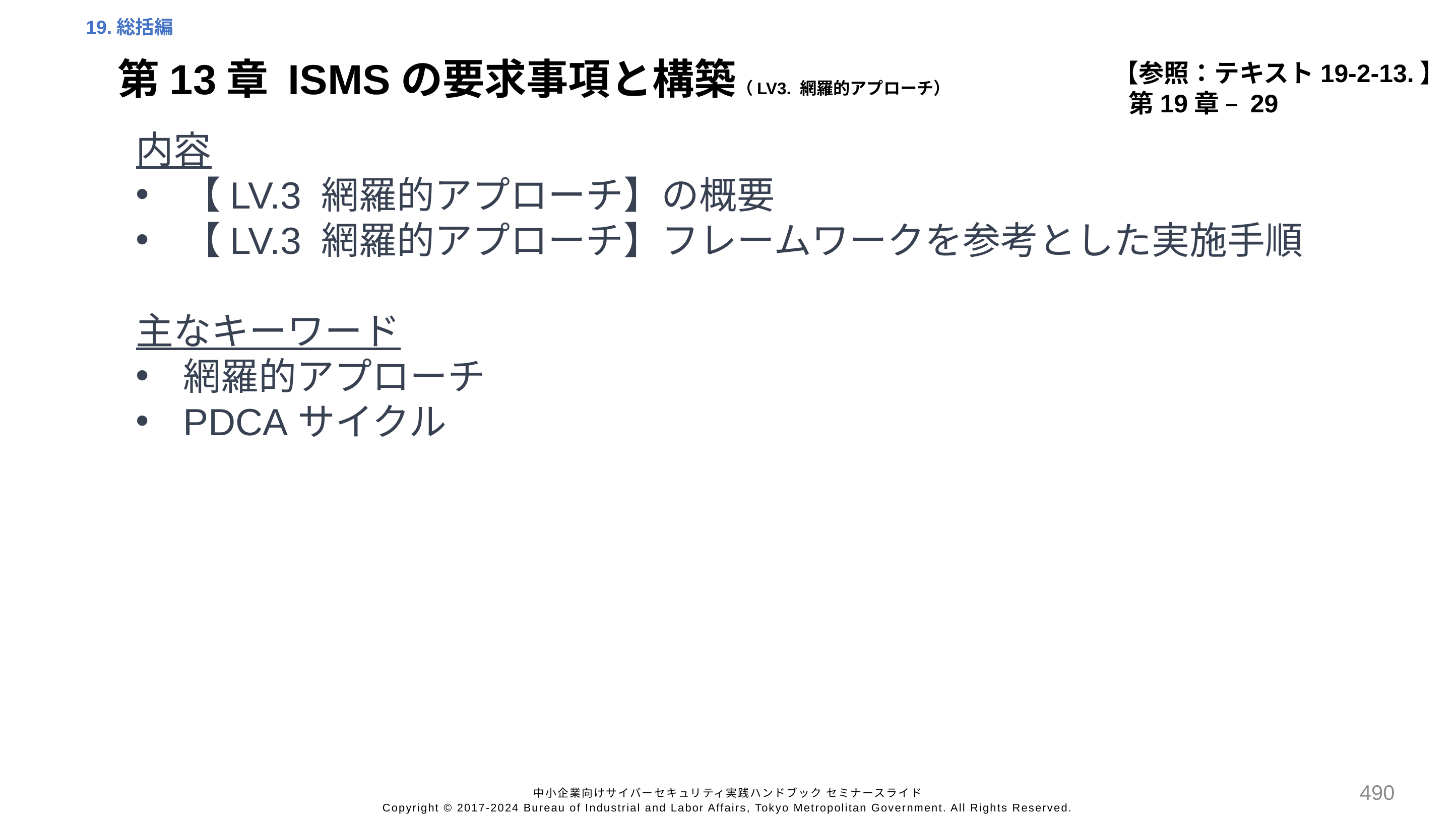

19.総括編
【参照：テキスト19-2-13.】
第19章 – 29
第13章 ISMSの要求事項と構築（LV3. 網羅的アプローチ）
内容
【LV.3 網羅的アプローチ】の概要
【LV.3 網羅的アプローチ】フレームワークを参考とした実施手順

主なキーワード
網羅的アプローチ
PDCAサイクル

490